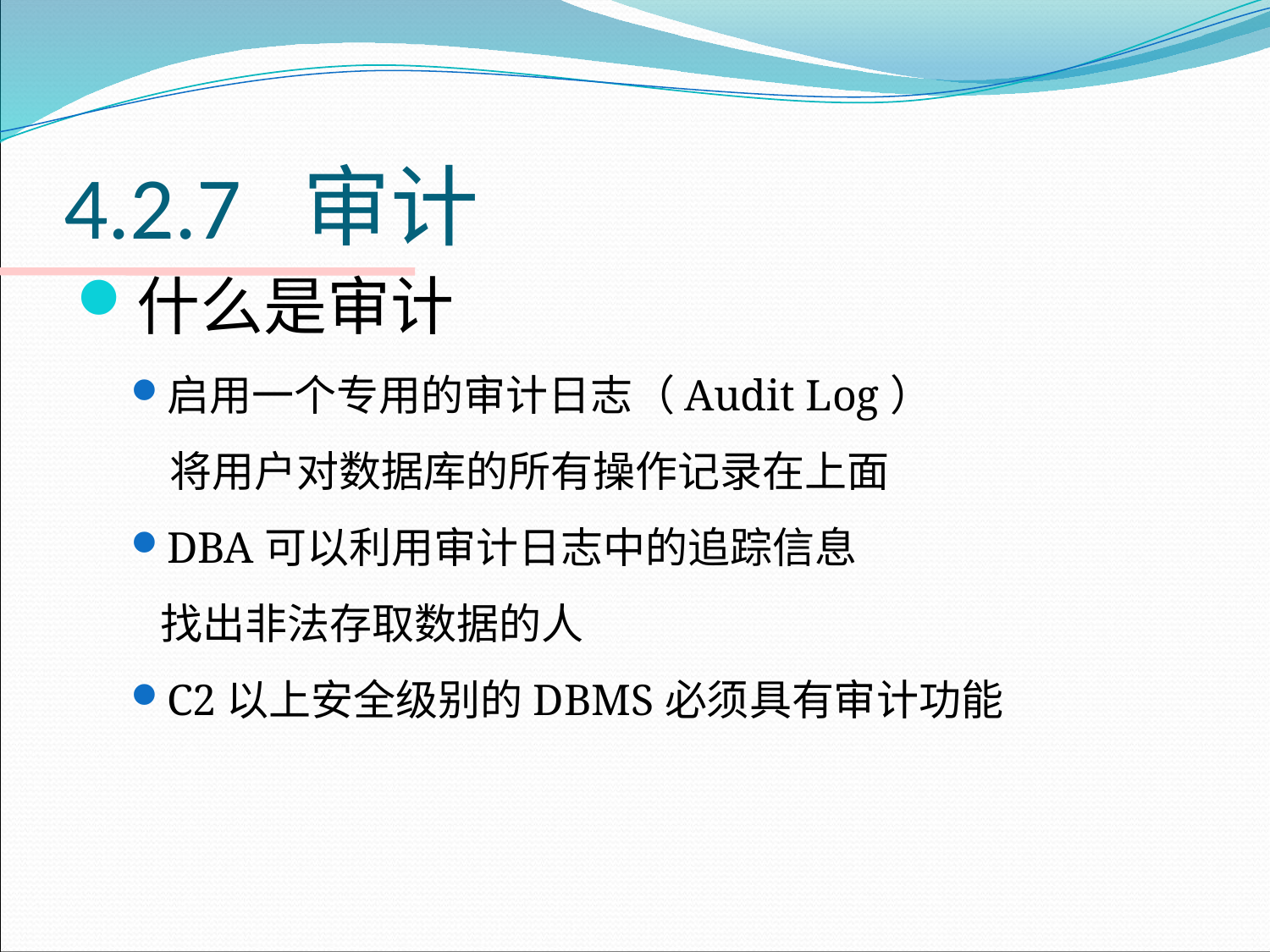

# 4.2.7  审计
什么是审计
启用一个专用的审计日志（Audit Log）
   将用户对数据库的所有操作记录在上面
DBA可以利用审计日志中的追踪信息
  找出非法存取数据的人
C2以上安全级别的DBMS必须具有审计功能

479